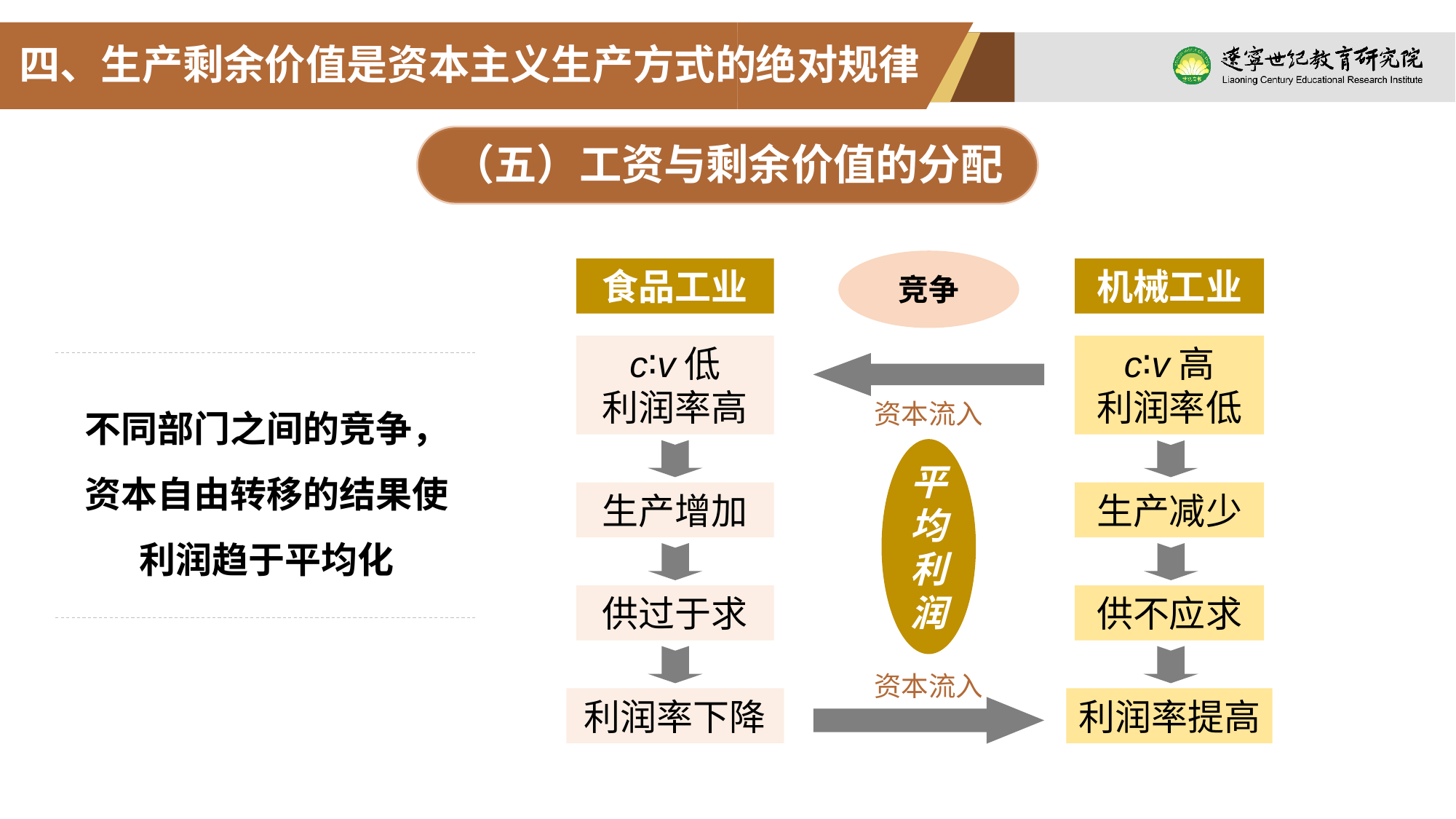

四、生产剩余价值是资本主义生产方式的绝对规律
（五）工资与剩余价值的分配
竞争
食品工业
机械工业
c∶v低
利润率高
c∶v高
利润率低

不同部门之间的竞争，资本自由转移的结果使利润趋于平均化
资本流入

平均利润
生产增加
生产减少

供过于求
供不应求

资本流入
利润率下降
利润率提高